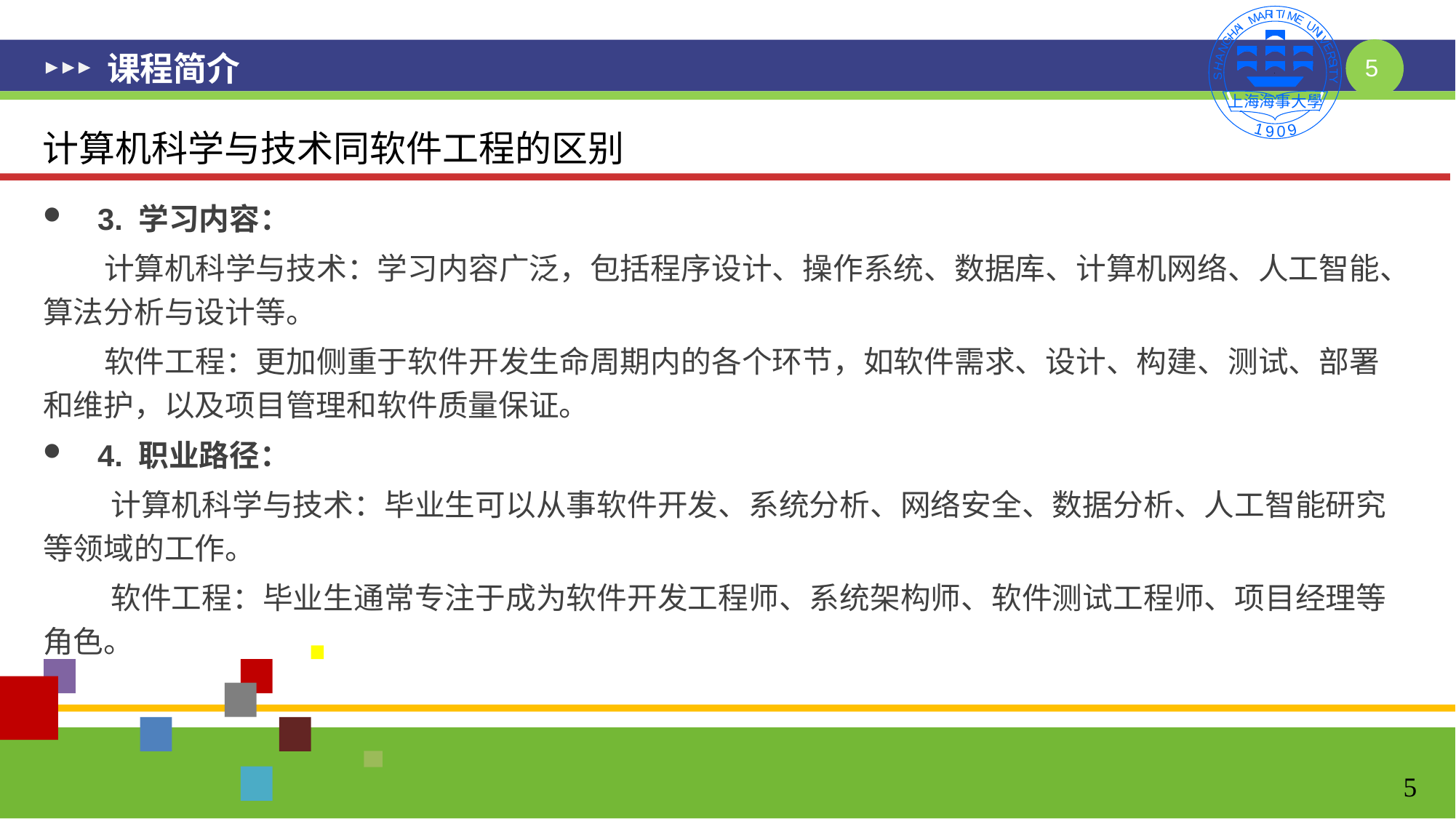

# 课程简介
计算机科学与技术同软件工程的区别

3. 学习内容：
        计算机科学与技术：学习内容广泛，包括程序设计、操作系统、数据库、计算机网络、人工智能、算法分析与设计等。
        软件工程：更加侧重于软件开发生命周期内的各个环节，如软件需求、设计、构建、测试、部署和维护，以及项目管理和软件质量保证。
4. 职业路径：
         计算机科学与技术：毕业生可以从事软件开发、系统分析、网络安全、数据分析、人工智能研究等领域的工作。
         软件工程：毕业生通常专注于成为软件开发工程师、系统架构师、软件测试工程师、项目经理等角色。

5

5